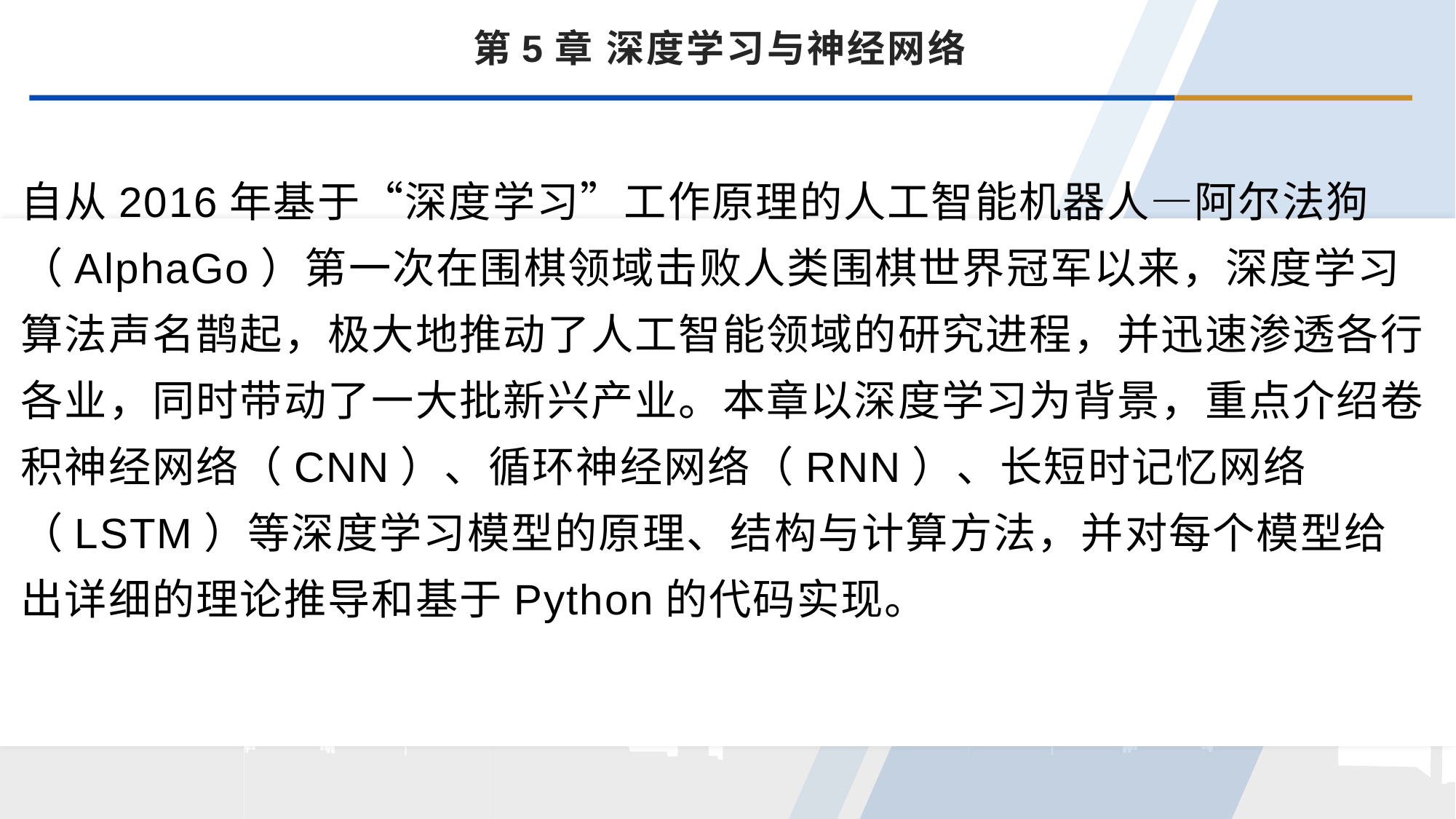

第5章 深度学习与神经网络
自从2016年基于“深度学习”工作原理的人工智能机器人—阿尔法狗（AlphaGo）第一次在围棋领域击败人类围棋世界冠军以来，深度学习算法声名鹊起，极大地推动了人工智能领域的研究进程，并迅速渗透各行各业，同时带动了一大批新兴产业。本章以深度学习为背景，重点介绍卷积神经网络（CNN）、循环神经网络（RNN）、长短时记忆网络（LSTM）等深度学习模型的原理、结构与计算方法，并对每个模型给出详细的理论推导和基于Python的代码实现。